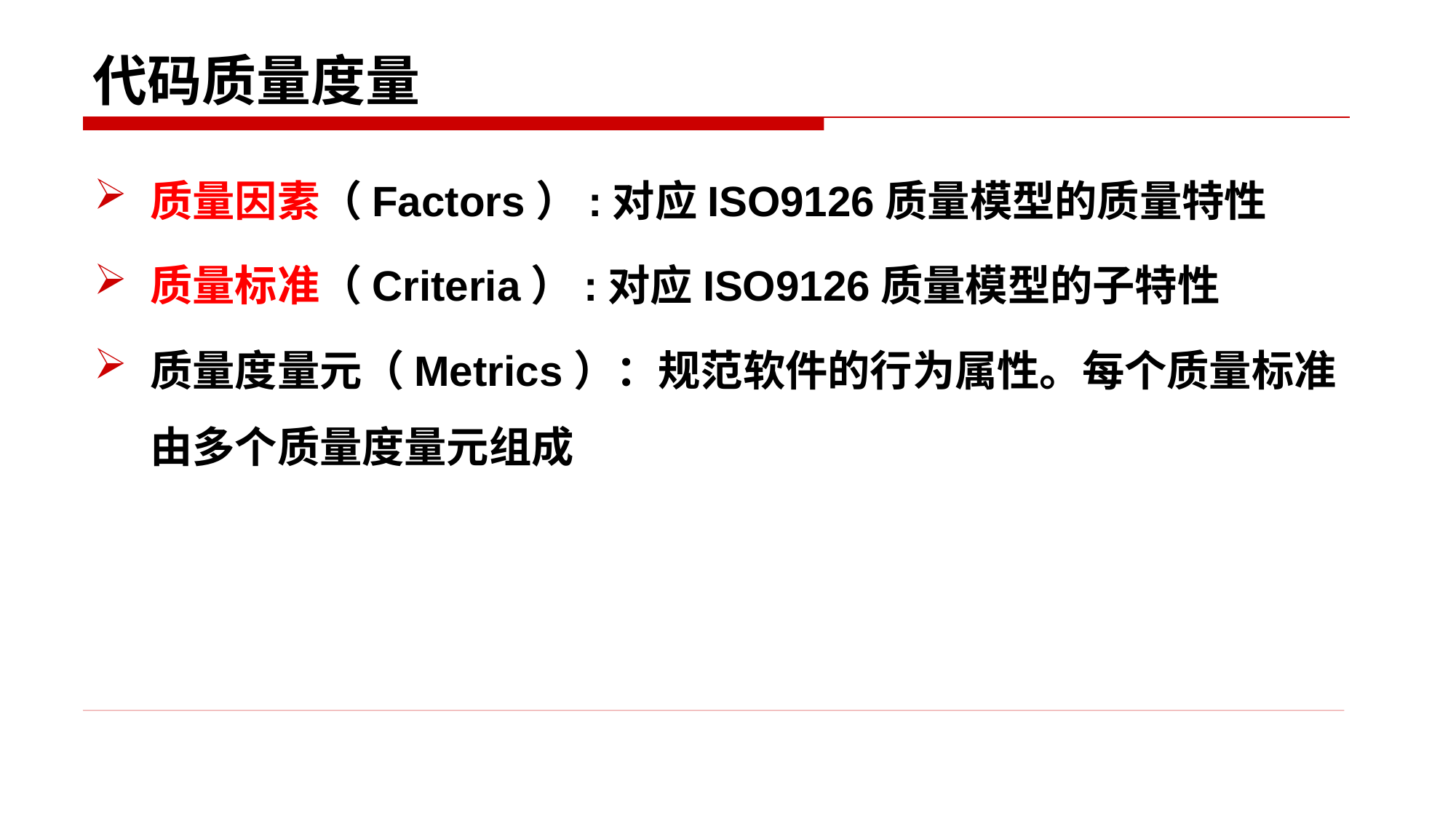

# 代码质量度量
质量因素（Factors）:对应ISO9126质量模型的质量特性
质量标准（Criteria）:对应ISO9126质量模型的子特性
质量度量元（Metrics）：规范软件的行为属性。每个质量标准由多个质量度量元组成